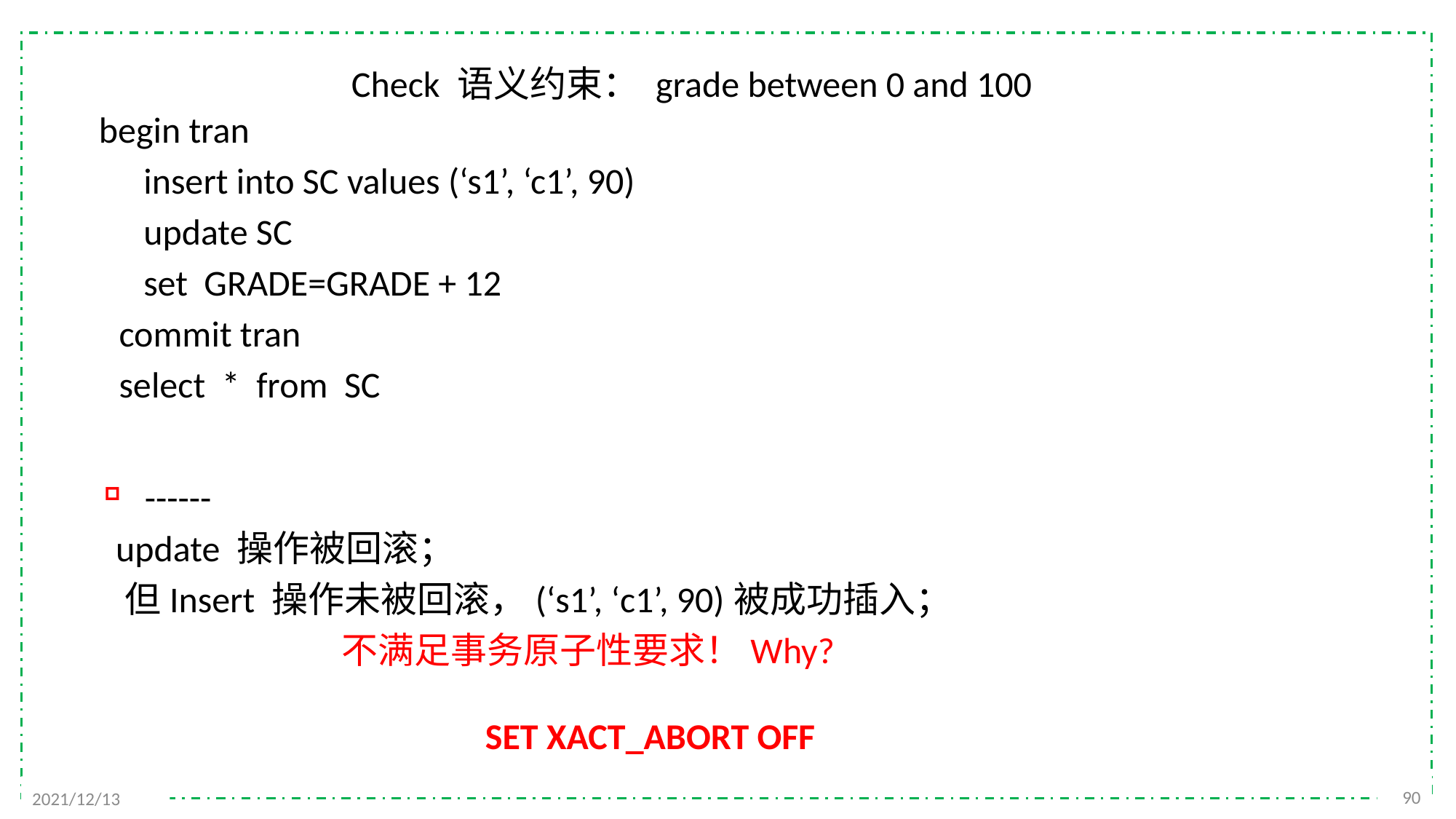

Check 语义约束： grade between 0 and 100

      begin tran
          insert into SC values (‘s1’, ‘c1’, 90)
          update SC
          set  GRADE=GRADE + 12
       commit tran
       select  *  from  SC

 ------
 update 操作被回滚；
 但Insert 操作未被回滚，(‘s1’, ‘c1’, 90)被成功插入；
  不满足事务原子性要求！Why?
SET XACT_ABORT OFF
90
2021/12/13